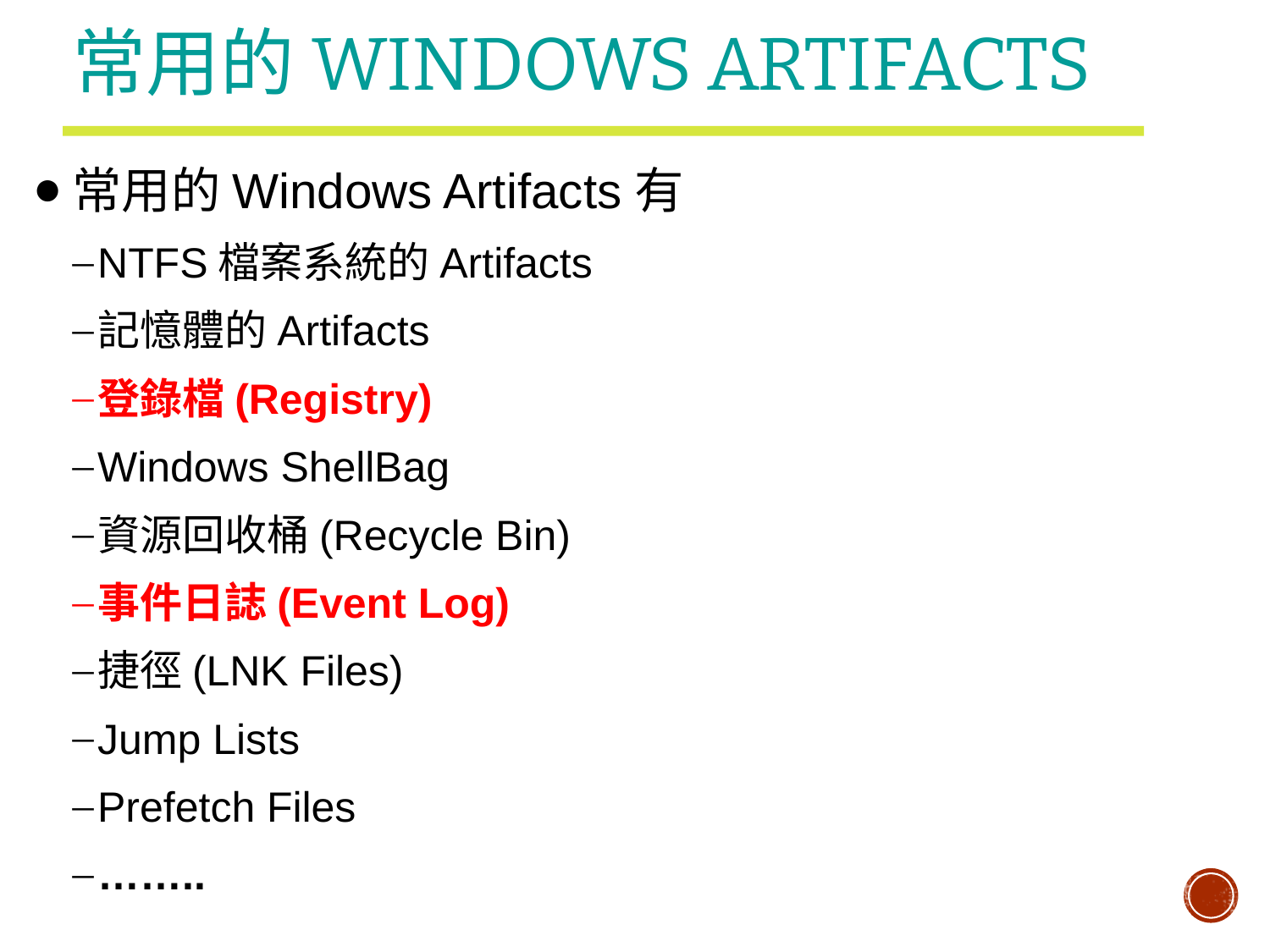

# 常用的Windows Artifacts
常用的Windows Artifacts有
NTFS檔案系統的Artifacts
記憶體的Artifacts
登錄檔(Registry)
Windows ShellBag
資源回收桶(Recycle Bin)
事件日誌(Event Log)
捷徑(LNK Files)
Jump Lists
Prefetch Files
……..